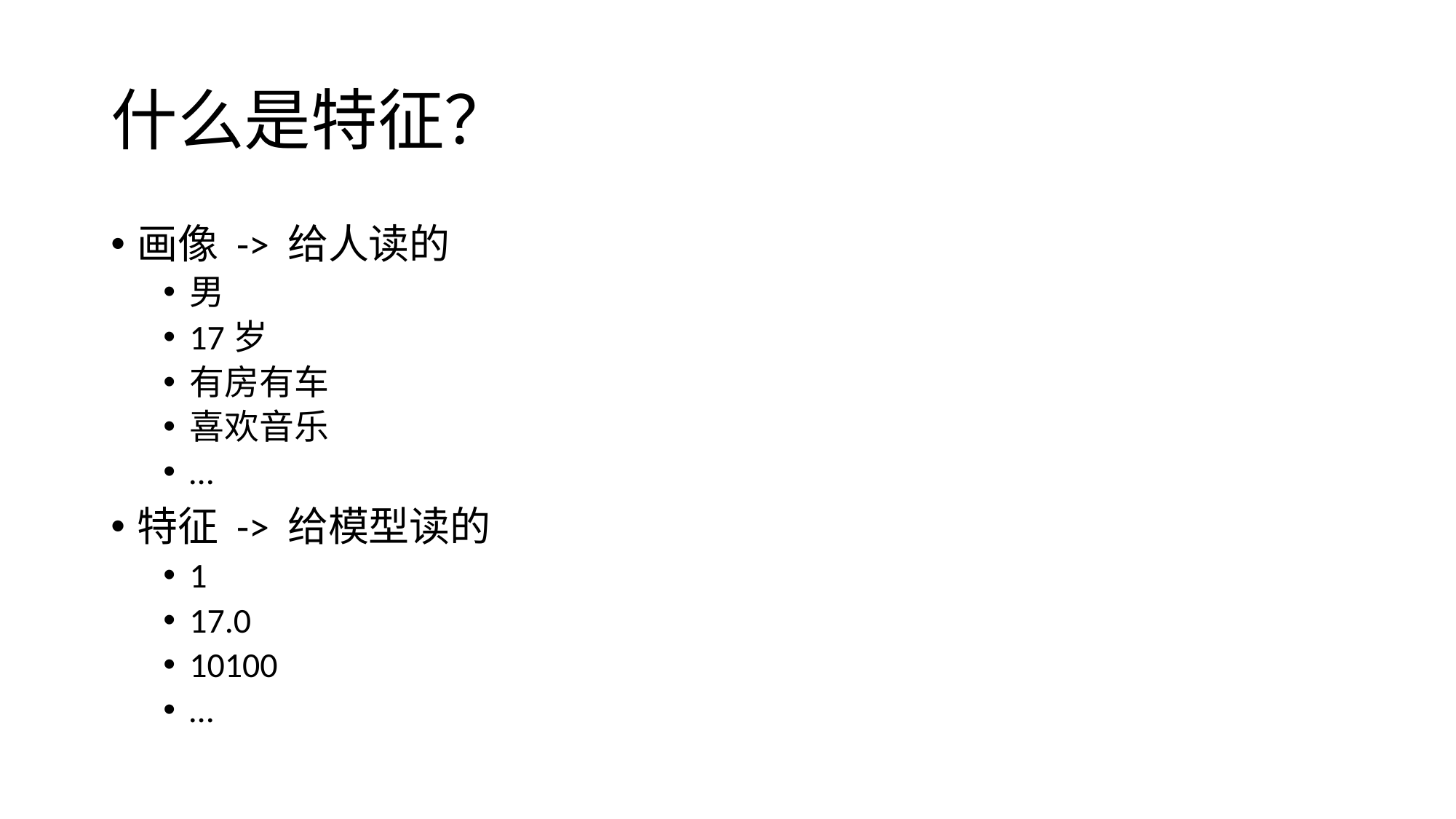

# 什么是特征？
画像 -> 给人读的
男
17岁
有房有车
喜欢音乐
…
特征 -> 给模型读的
1
17.0
10100
…